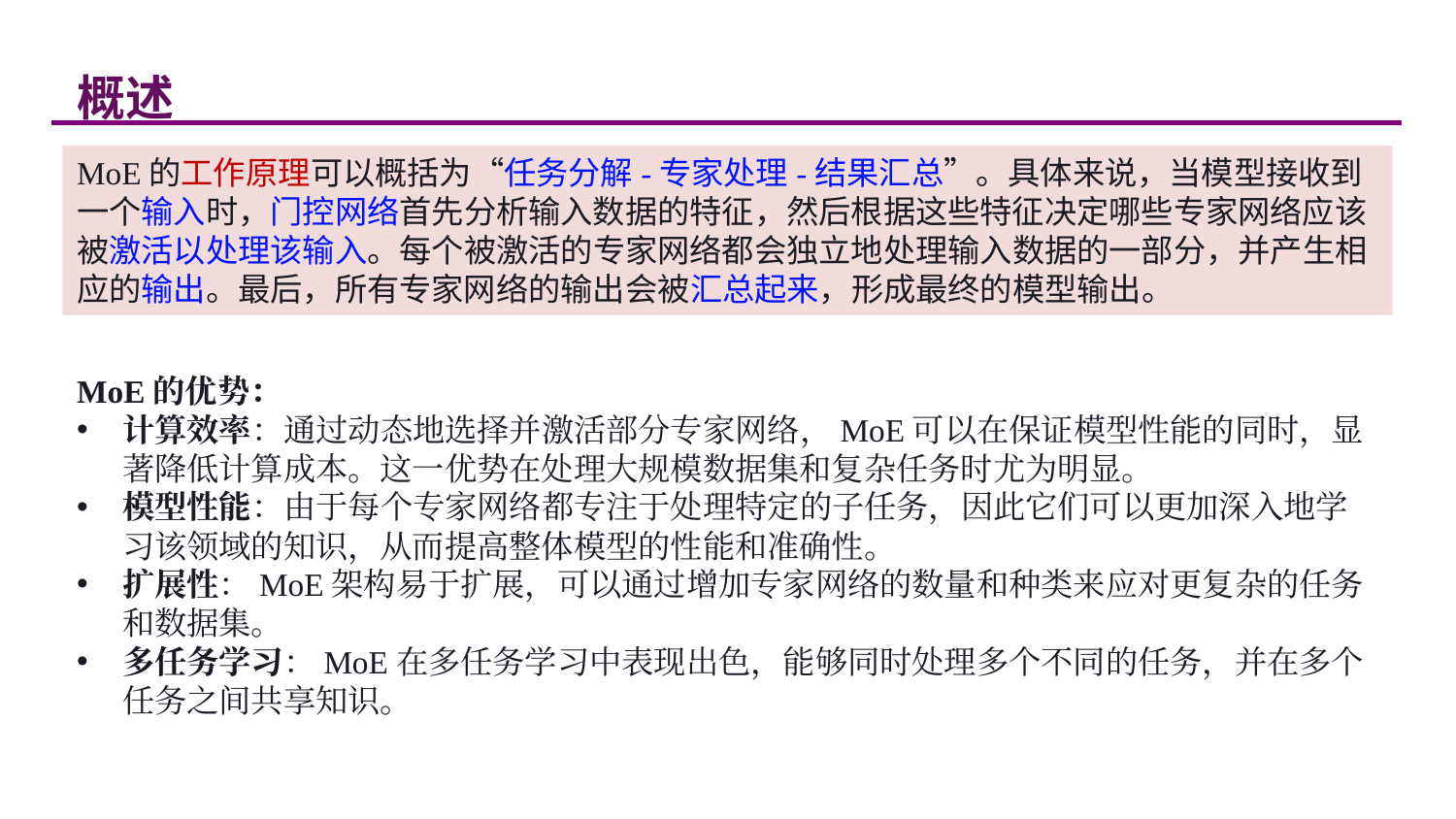

概述
MoE的工作原理可以概括为“任务分解-专家处理-结果汇总”。具体来说，当模型接收到一个输入时，门控网络首先分析输入数据的特征，然后根据这些特征决定哪些专家网络应该被激活以处理该输入。每个被激活的专家网络都会独立地处理输入数据的一部分，并产生相应的输出。最后，所有专家网络的输出会被汇总起来，形成最终的模型输出。
MoE的优势：
计算效率：通过动态地选择并激活部分专家网络，MoE可以在保证模型性能的同时，显著降低计算成本。这一优势在处理大规模数据集和复杂任务时尤为明显。
模型性能：由于每个专家网络都专注于处理特定的子任务，因此它们可以更加深入地学习该领域的知识，从而提高整体模型的性能和准确性。
扩展性：MoE架构易于扩展，可以通过增加专家网络的数量和种类来应对更复杂的任务和数据集。
多任务学习：MoE在多任务学习中表现出色，能够同时处理多个不同的任务，并在多个任务之间共享知识。